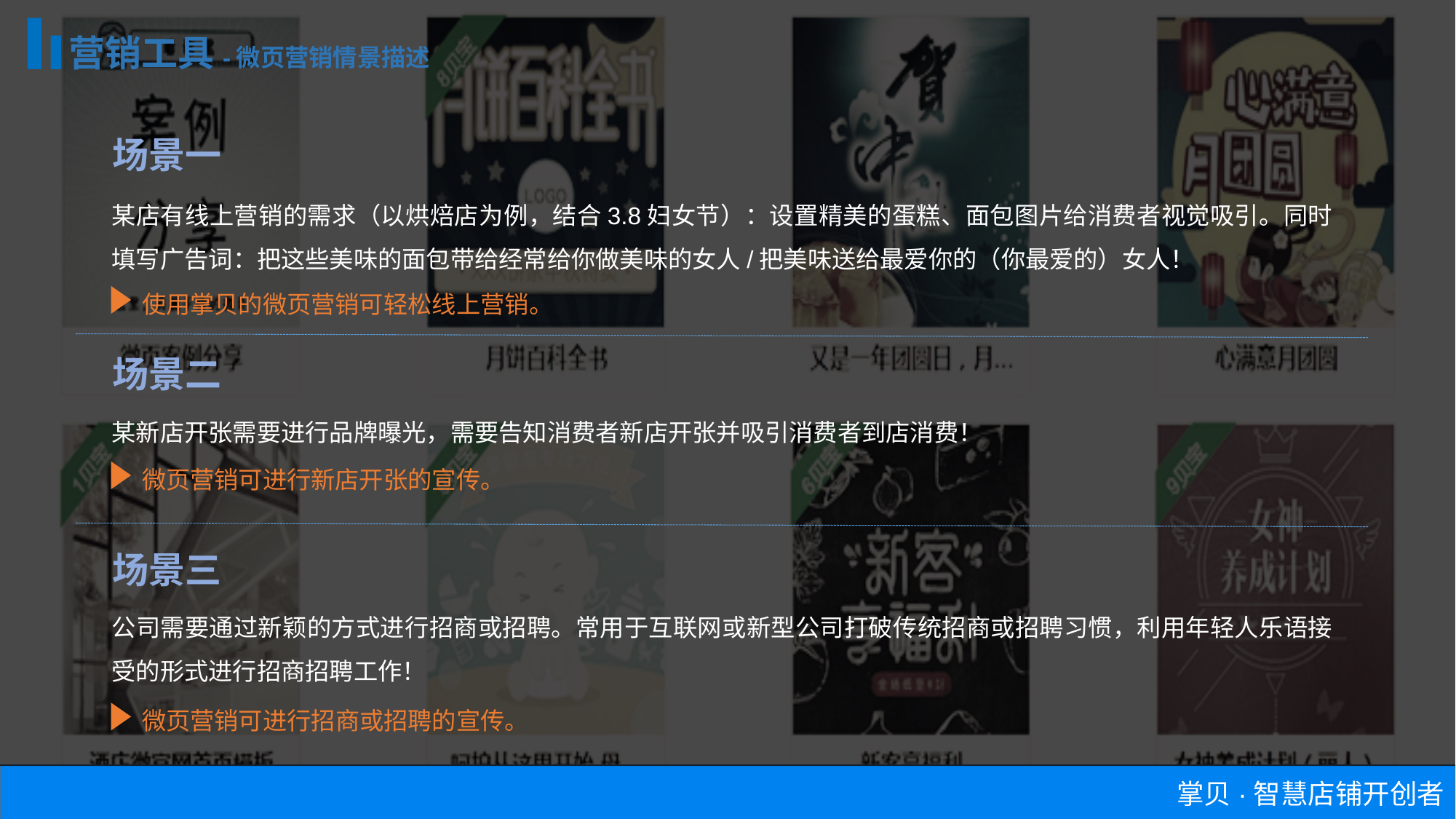

营销工具-微页营销情景描述

场景一
某店有线上营销的需求（以烘焙店为例，结合3.8妇女节）：设置精美的蛋糕、面包图片给消费者视觉吸引。同时填写广告词：把这些美味的面包带给经常给你做美味的女人/把美味送给最爱你的（你最爱的）女人！
使用掌贝的微页营销可轻松线上营销。

场景二
某新店开张需要进行品牌曝光，需要告知消费者新店开张并吸引消费者到店消费！
微页营销可进行新店开张的宣传。

场景三
公司需要通过新颖的方式进行招商或招聘。常用于互联网或新型公司打破传统招商或招聘习惯，利用年轻人乐语接受的形式进行招商招聘工作！

微页营销可进行招商或招聘的宣传。